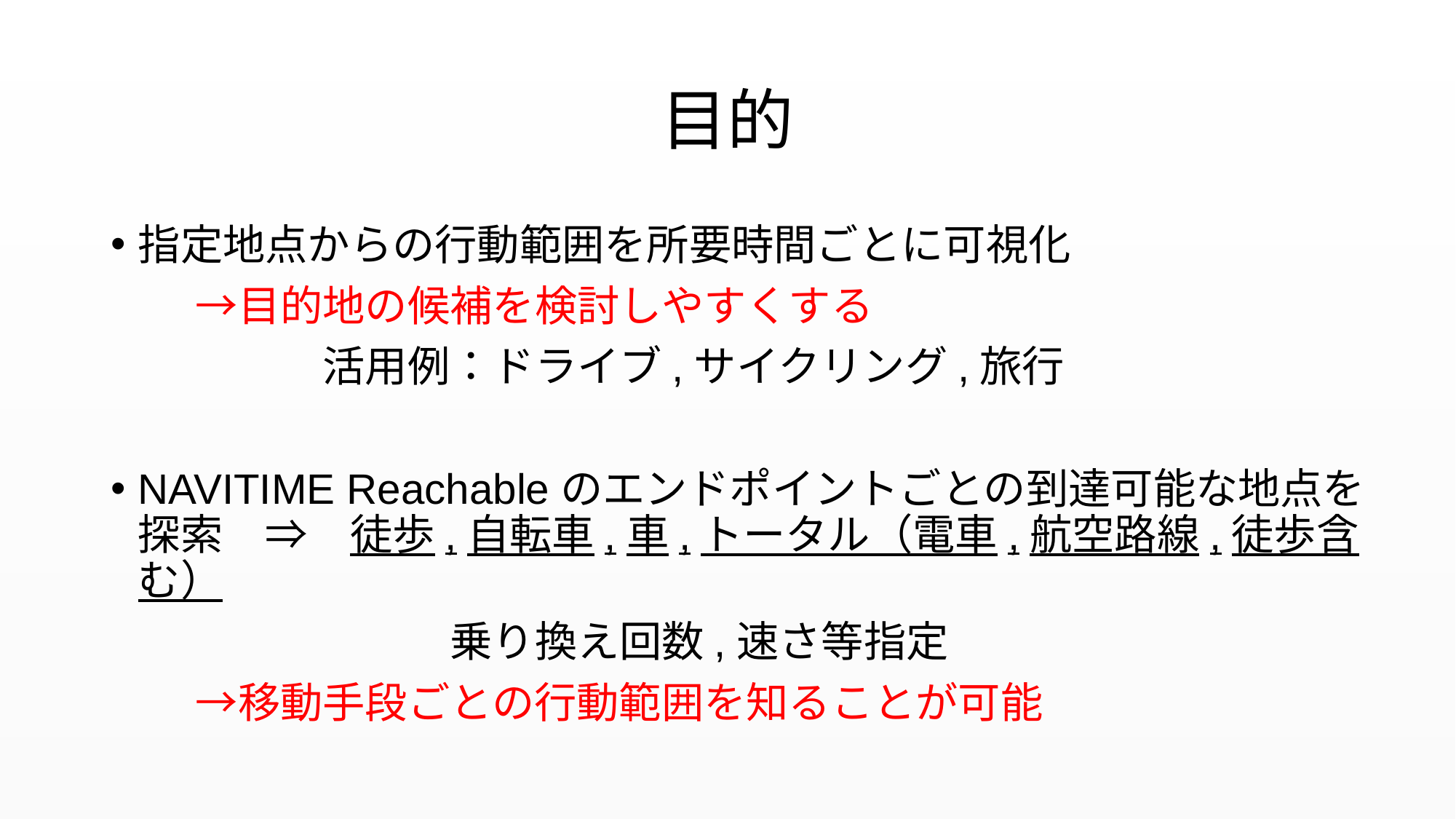

# 目的
指定地点からの行動範囲を所要時間ごとに可視化
　　→目的地の候補を検討しやすくする
　　　　　活用例：ドライブ,サイクリング,旅行

NAVITIME Reachableのエンドポイントごとの到達可能な地点を探索　⇒　徒歩,自転車,車,トータル（電車,航空路線,徒歩含む）
　　　　　　　　乗り換え回数,速さ等指定
　　→移動手段ごとの行動範囲を知ることが可能